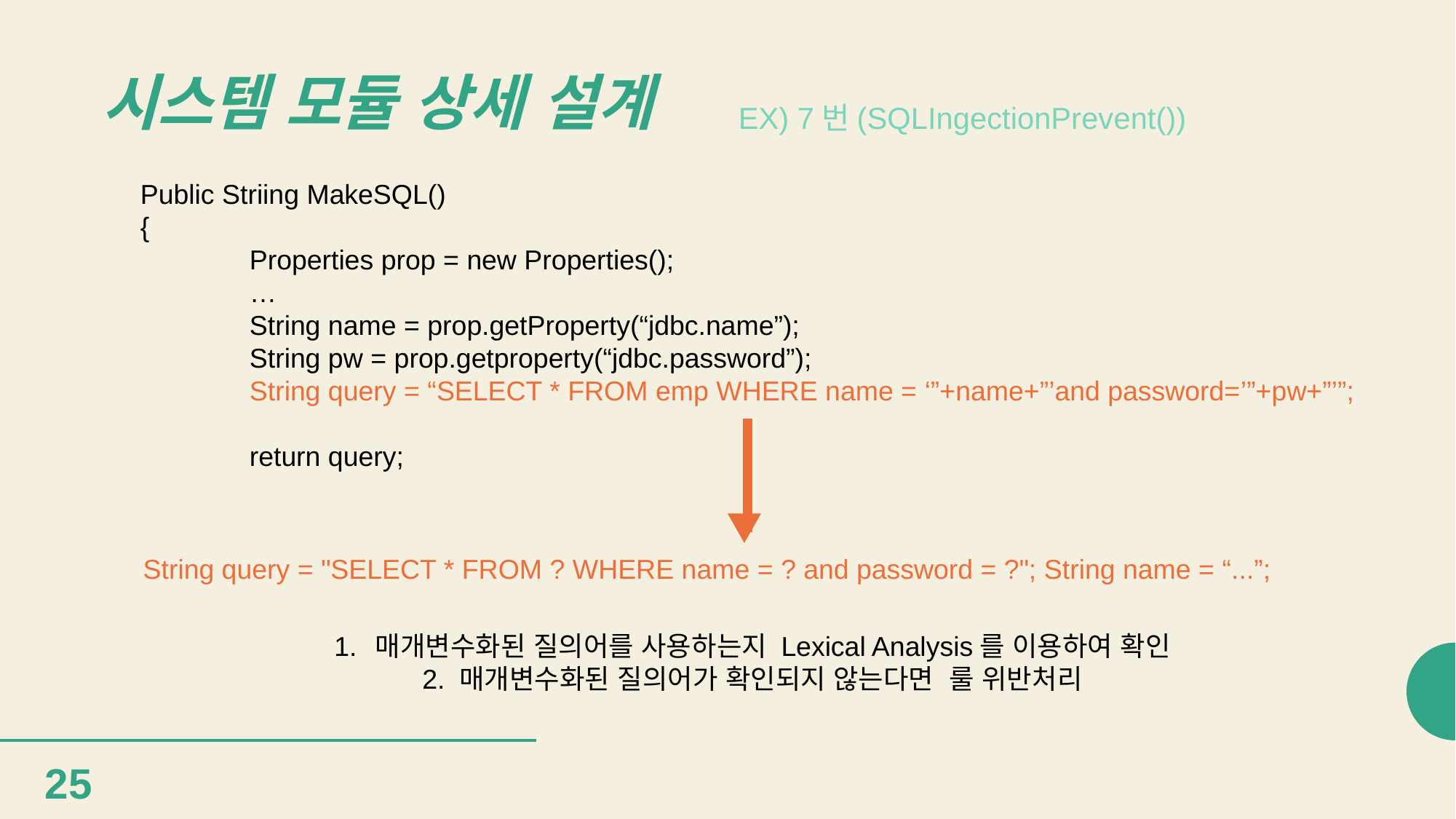

# 시스템 모듈 상세 설계
EX) 7번(SQLIngectionPrevent())
Public Striing MakeSQL()
{
	Properties prop = new Properties();
	…
	String name = prop.getProperty(“jdbc.name”);
	String pw = prop.getproperty(“jdbc.password”);
	String query = “SELECT * FROM emp WHERE name = ‘”+name+”’and password=’”+pw+”’”;

	return query;

String query = "SELECT * FROM ? WHERE name = ? and password = ?"; String name = “...”;
매개변수화된 질의어를 사용하는지 Lexical Analysis를 이용하여 확인
2. 매개변수화된 질의어가 확인되지 않는다면  룰 위반처리
25